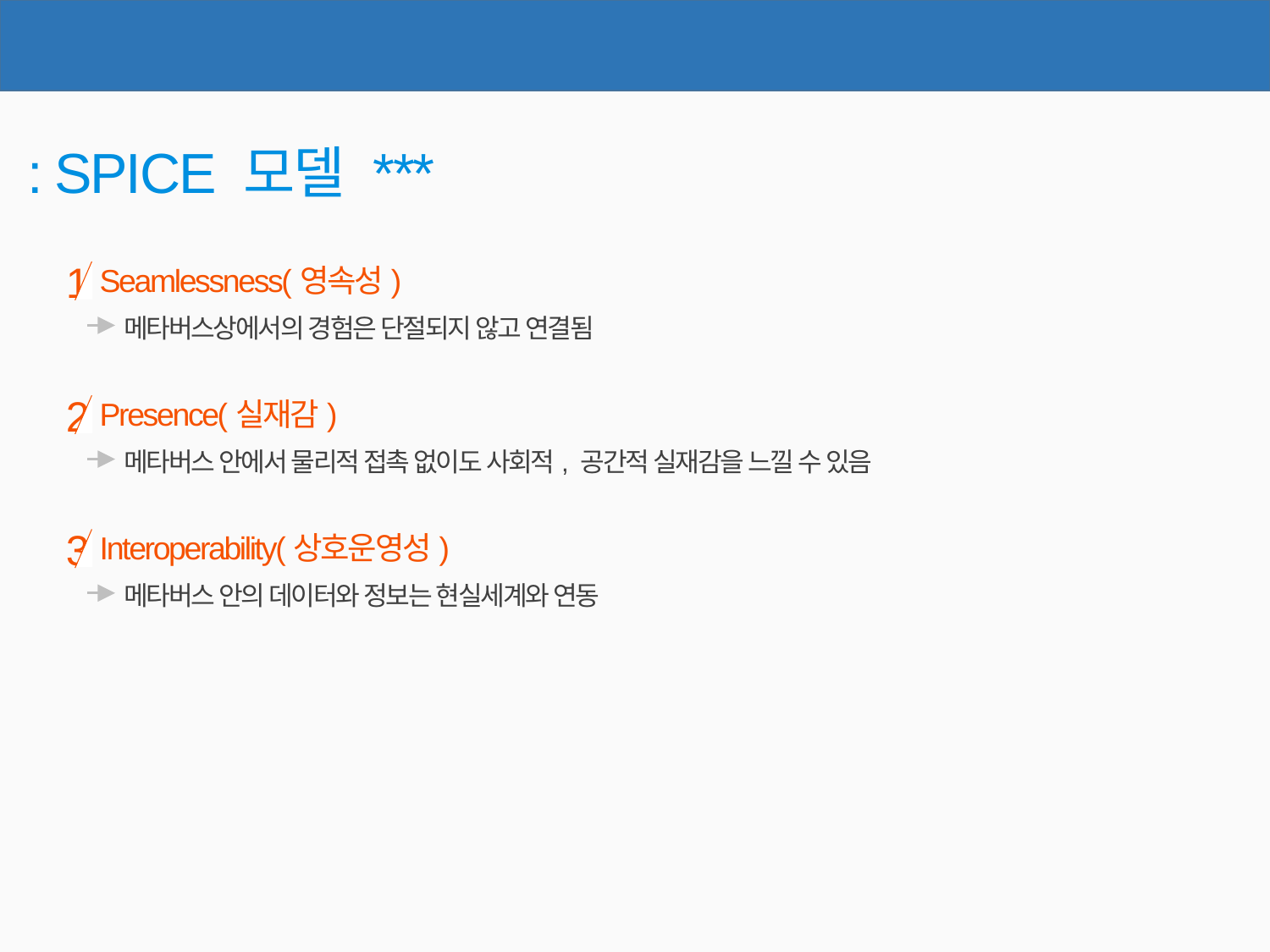

메타버스의 주요특징
: SPICE 모델 ***
1
Seamlessness(영속성)

메타버스상에서의 경험은 단절되지 않고 연결됨
2
Presence(실재감)

메타버스 안에서 물리적 접촉 없이도 사회적, 공간적 실재감을 느낄 수 있음
3
Interoperability(상호운영성)

메타버스 안의 데이터와 정보는 현실세계와 연동